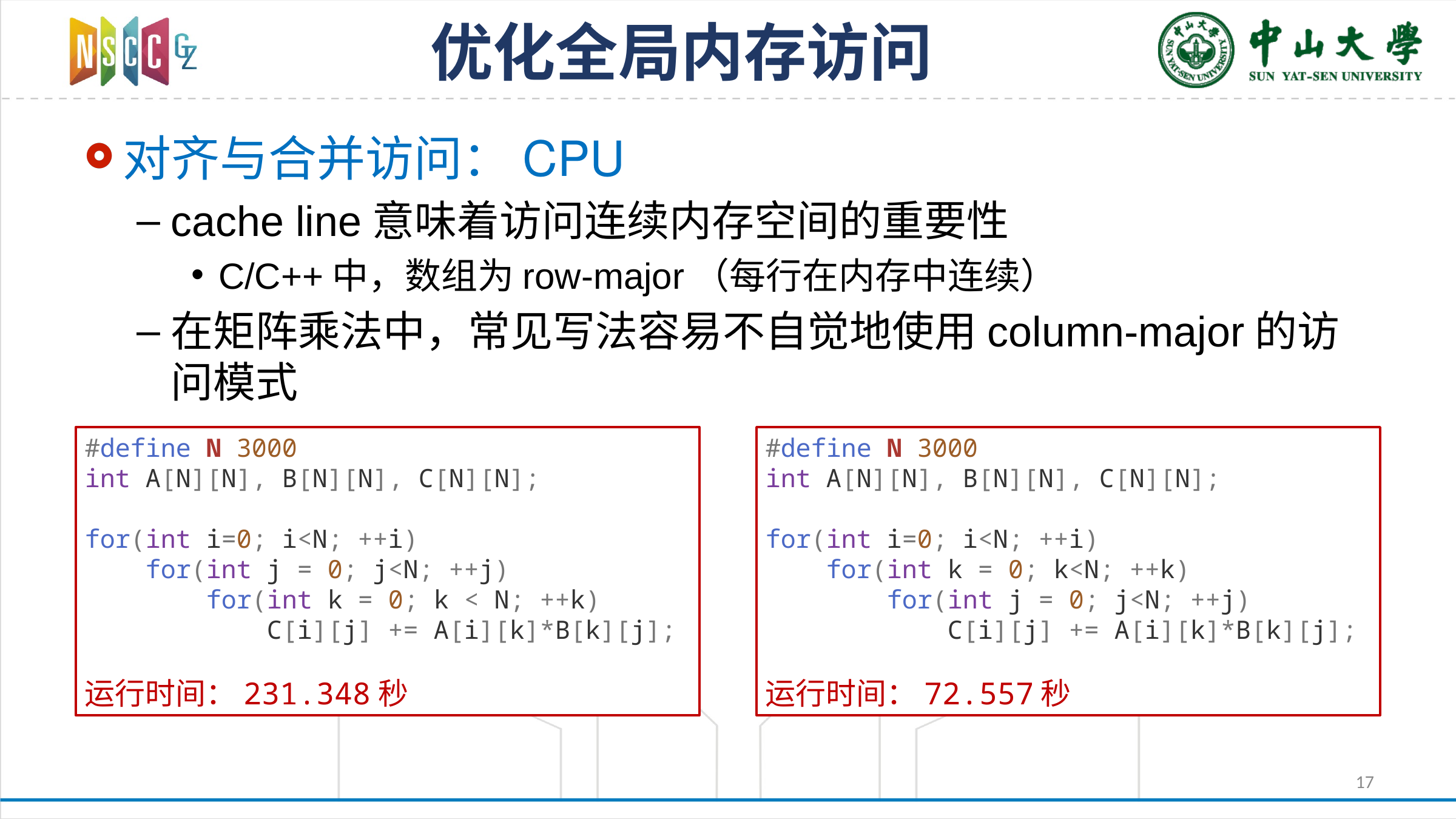

# 优化全局内存访问
对齐与合并访问：CPU
cache line意味着访问连续内存空间的重要性
C/C++中，数组为row-major（每行在内存中连续）
在矩阵乘法中，常见写法容易不自觉地使用column-major的访问模式
#define N 3000
int A[N][N], B[N][N], C[N][N];

for(int i=0; i<N; ++i)
    for(int j = 0; j<N; ++j)
        for(int k = 0; k < N; ++k)
            C[i][j] += A[i][k]*B[k][j];

运行时间：231.348秒
#define N 3000
int A[N][N], B[N][N], C[N][N];

for(int i=0; i<N; ++i)
    for(int k = 0; k<N; ++k)
        for(int j = 0; j<N; ++j)
            C[i][j] += A[i][k]*B[k][j];

运行时间：72.557秒
17